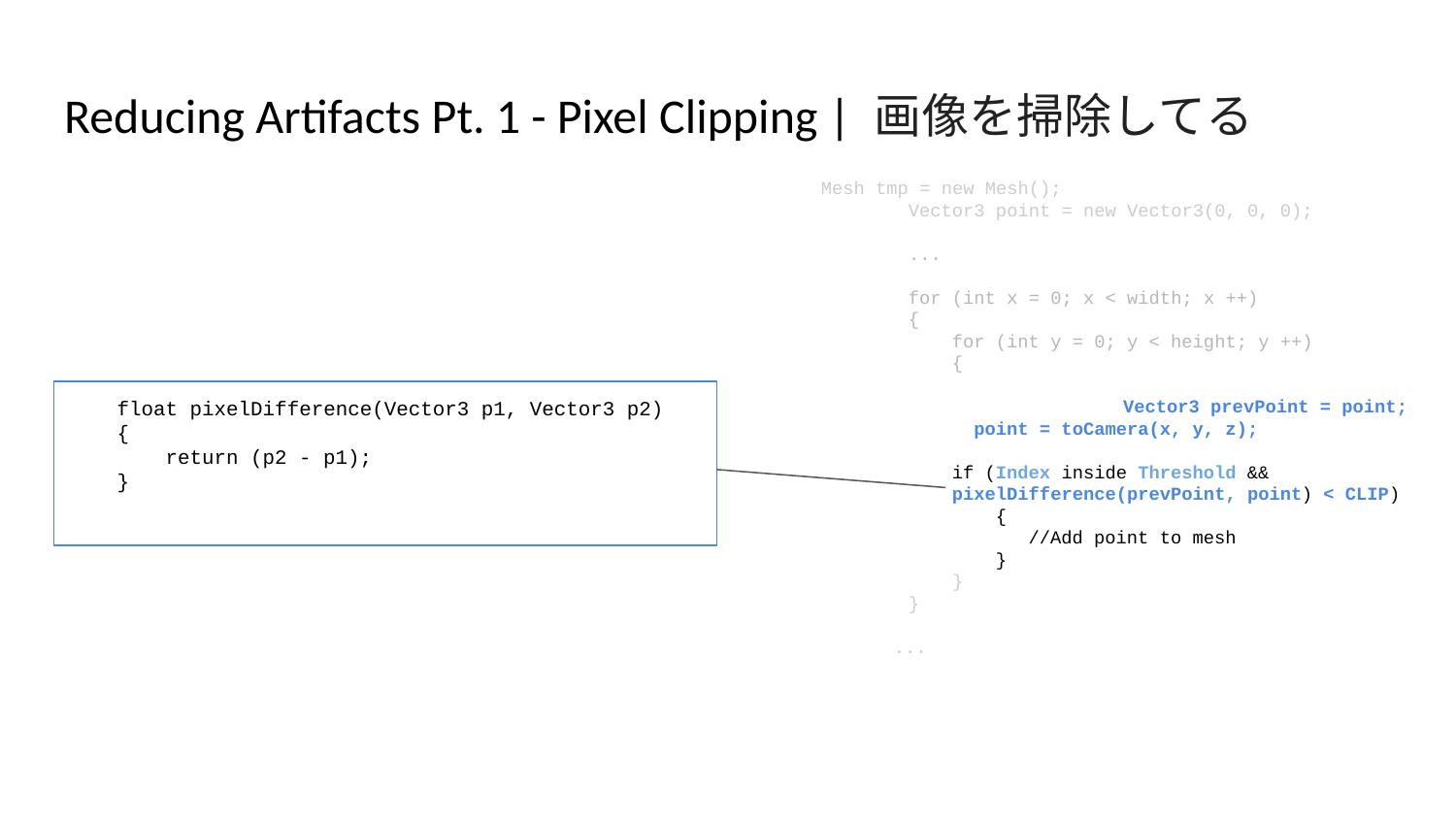

# Reducing Artifacts Pt. 1 - Pixel Clipping | 画像を掃除してる

Mesh tmp = new Mesh();
        Vector3 point = new Vector3(0, 0, 0);

        ...

        for (int x = 0; x < width; x ++)
        {
            for (int y = 0; y < height; y ++)
            {

		 Vector3 prevPoint = point;
              point = toCamera(x, y, z);

            if (Index inside Threshold &&
            pixelDifference(prevPoint, point) < CLIP)
                {
                   //Add point to mesh
                }
            }
        }

...

    float pixelDifference(Vector3 p1, Vector3 p2)
    {
        return (p2 - p1);
    }